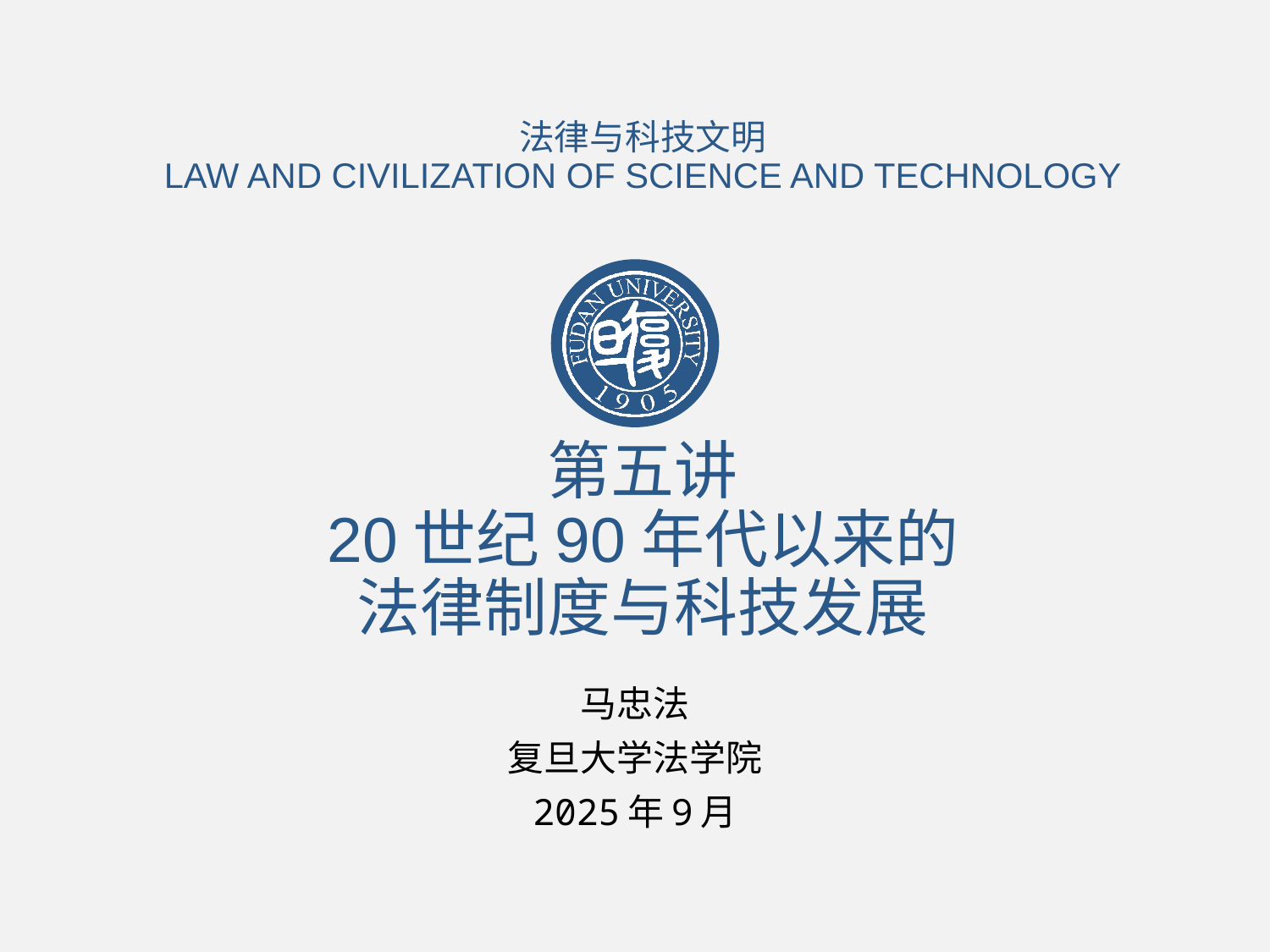

法律与科技文明
LAW AND CIVILIZATION OF SCIENCE AND TECHNOLOGY
# 第五讲 20世纪90年代以来的 法律制度与科技发展
马忠法
复旦大学法学院
2025年9月